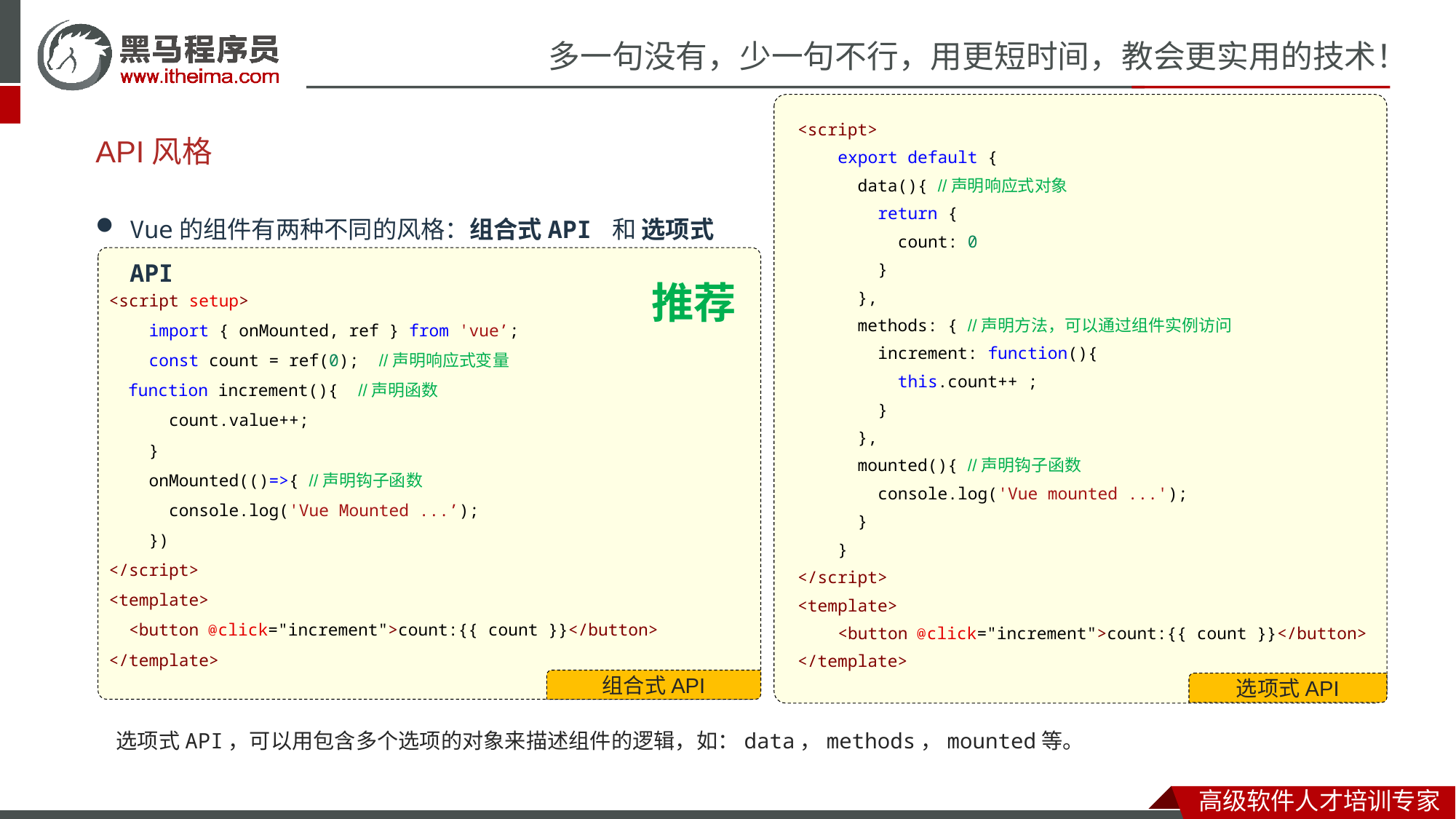

选项式API
<script>
    export default {
      data(){ //声明响应式对象
        return {
          count: 0
        }
      },
      methods: { //声明方法，可以通过组件实例访问
        increment: function(){
          this.count++ ;
        }
      },
      mounted(){ //声明钩子函数
        console.log('Vue mounted ...');
      }
    }
</script>
<template>
    <button @click="increment">count:{{ count }}</button>
</template>
# API风格
Vue的组件有两种不同的风格：组合式API 和 选项式API

组合式API
<script setup>
    import { onMounted, ref } from 'vue’;
    const count = ref(0);  //声明响应式变量
    function increment(){  //声明函数
      count.value++;
    }
    onMounted(()=>{ //声明钩子函数
      console.log('Vue Mounted ...’);
    })
</script>
<template>
  <button @click="increment">count:{{ count }}</button>
</template>
推荐
选项式API，可以用包含多个选项的对象来描述组件的逻辑，如：data，methods，mounted等。